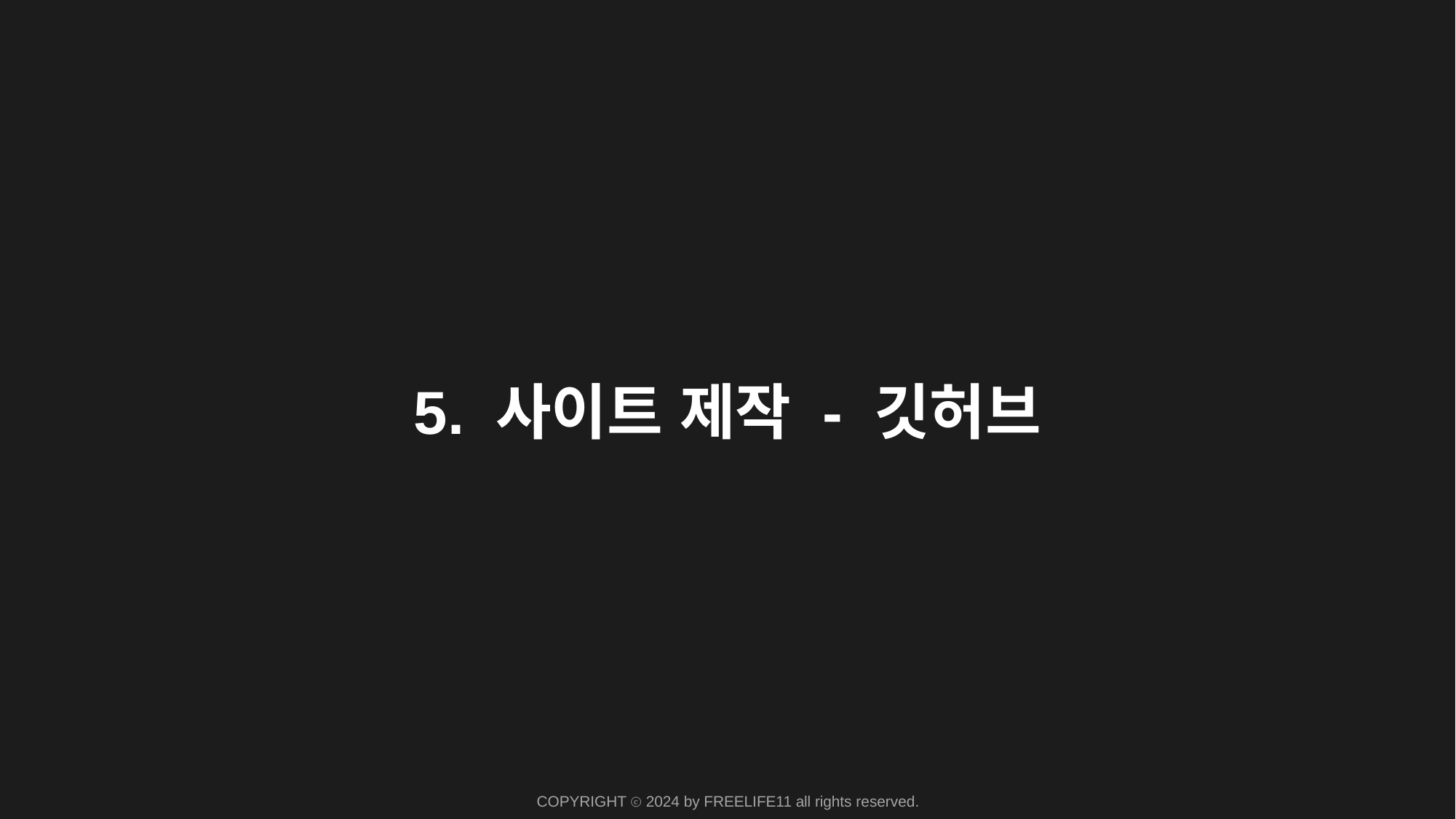

5. 사이트 제작 - 깃허브
COPYRIGHT ⓒ 2024 by FREELIFE11 all rights reserved.